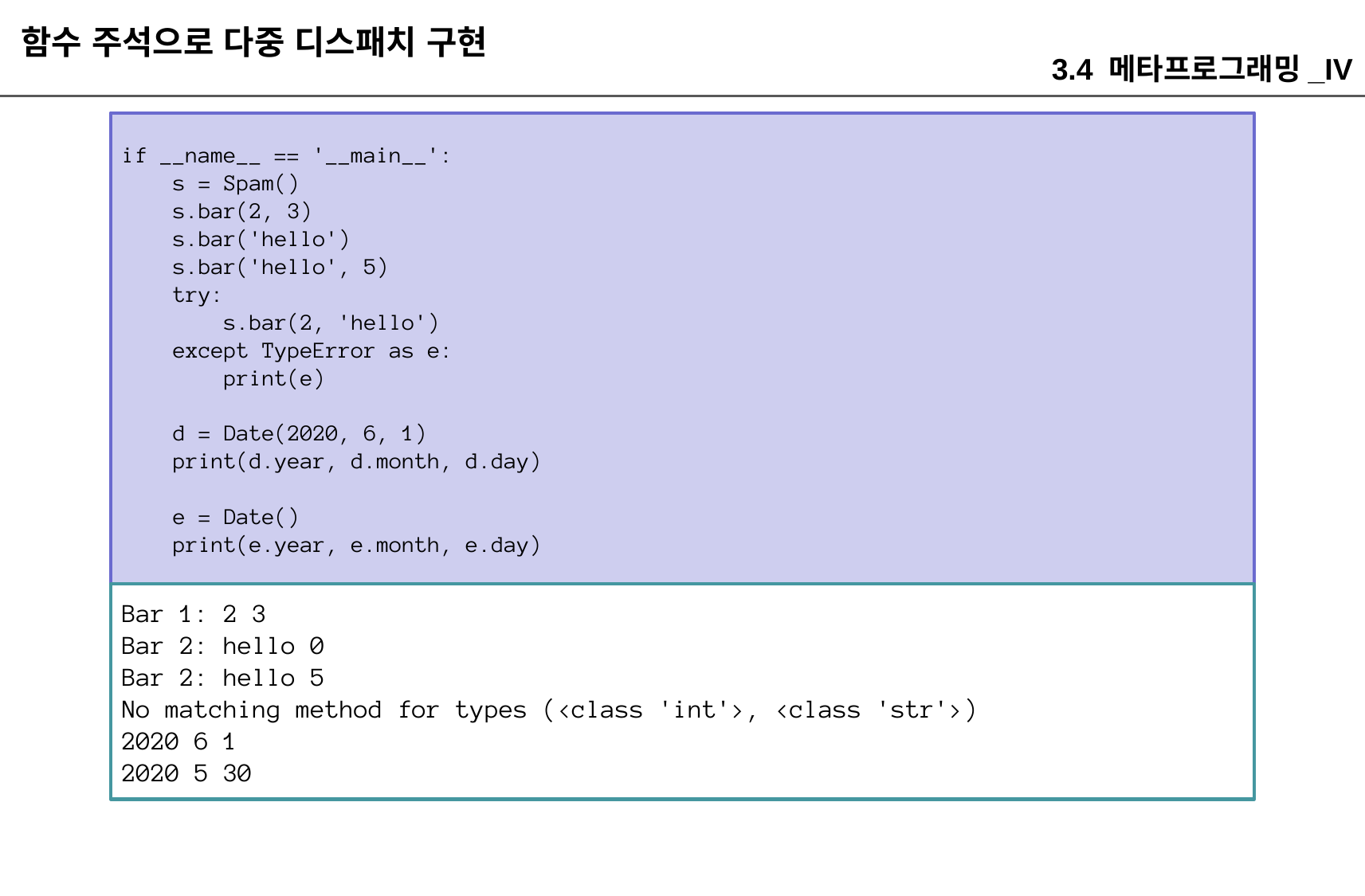

함수 주석으로 다중 디스패치 구현
3.4 메타프로그래밍_IV
if __name__ == '__main__':
    s = Spam()
    s.bar(2, 3)
    s.bar('hello')
    s.bar('hello', 5)
    try:
        s.bar(2, 'hello')
    except TypeError as e:
        print(e)

    d = Date(2020, 6, 1)
    print(d.year, d.month, d.day)

    e = Date()
    print(e.year, e.month, e.day)
Bar 1: 2 3
Bar 2: hello 0
Bar 2: hello 5
No matching method for types (<class 'int'>, <class 'str'>)
2020 6 1
2020 5 30